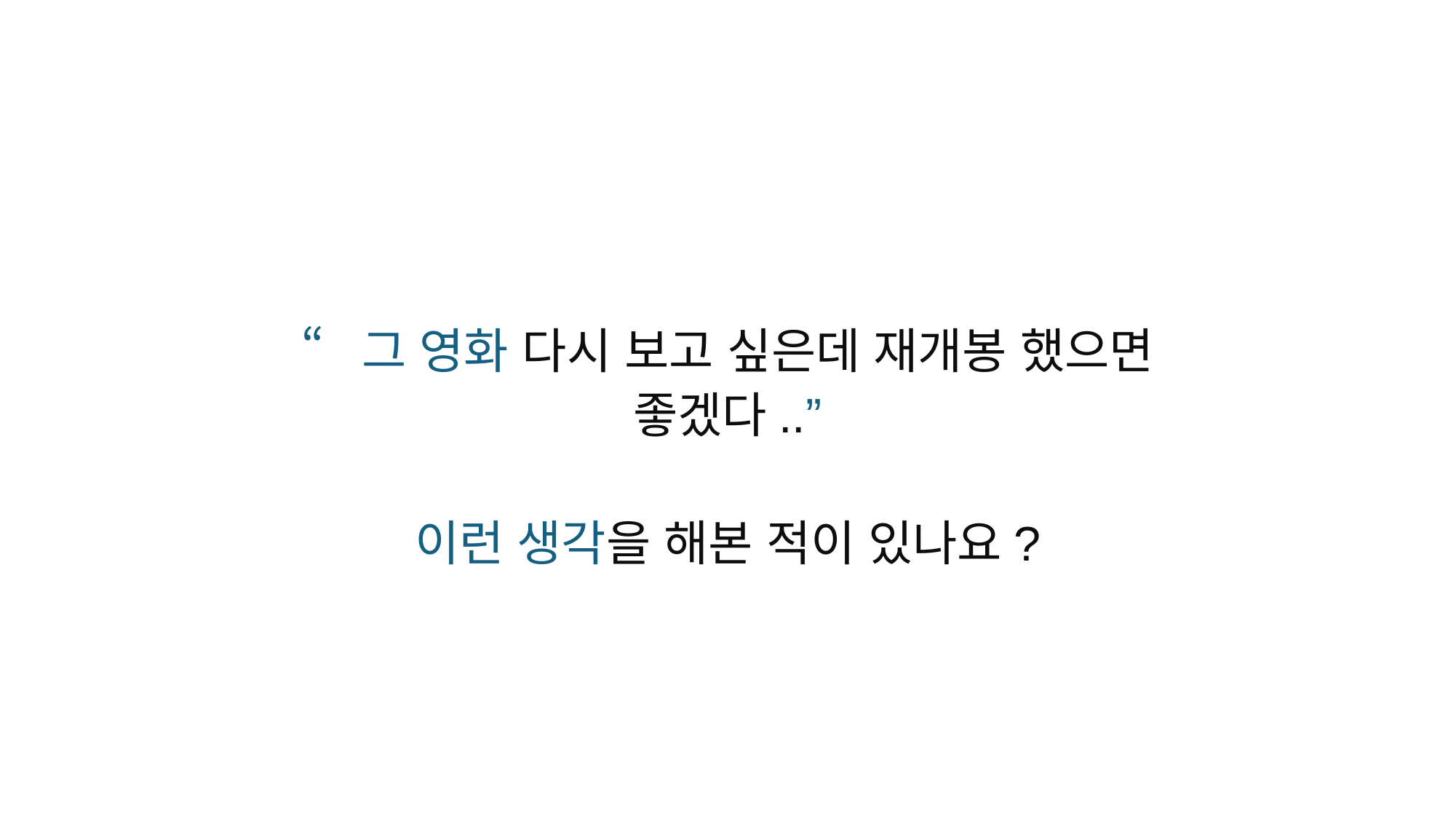

“그 영화 다시 보고 싶은데 재개봉 했으면 좋겠다..”

이런 생각을 해본 적이 있나요?